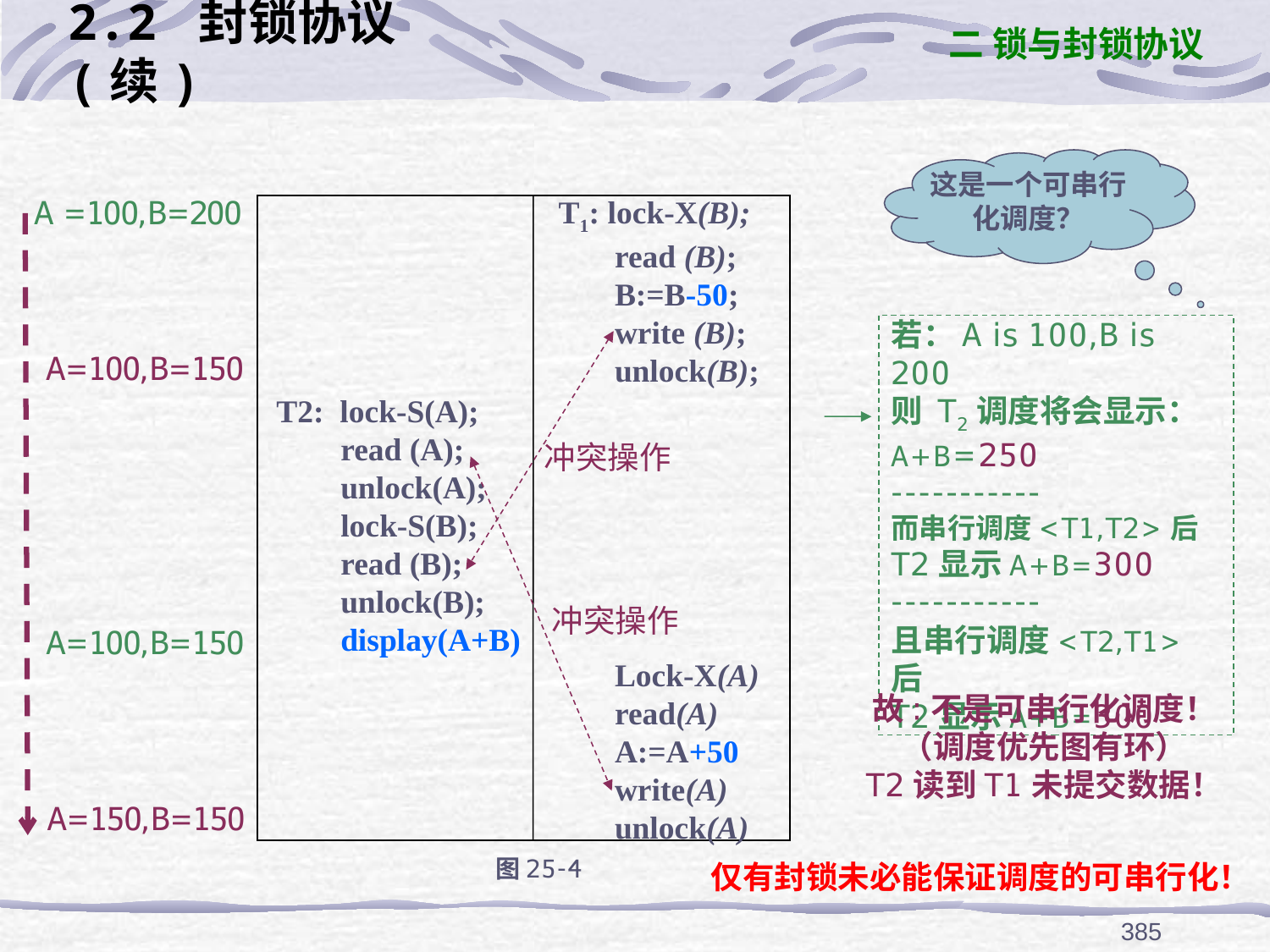

二 锁与封锁协议
2.2 封锁协议(续)
这是一个可串行化调度？
A =100,B=200
 T1: lock-X(B);
        read (B);
        B:=B-50;
        write (B);
        unlock(B);

        Lock-X(A)
        read(A)
        A:=A+50
        write(A)
        unlock(A)

T2:  lock-S(A);
        read (A);
        unlock(A);
        lock-S(B);
        read (B);
        unlock(B);
        display(A+B)
图25-4

若：A is 100,B is 200
则 T2调度将会显示：
A+B=250
-----------
而串行调度<T1,T2>后
T2显示A+B=300
-----------
且串行调度<T2,T1>后
T2显示A+B=300

冲突操作

冲突操作
A=100,B=150
A=100,B=150
故:不是可串行化调度！
（调度优先图有环）
T2读到T1未提交数据！
A=150,B=150
仅有封锁未必能保证调度的可串行化！
385